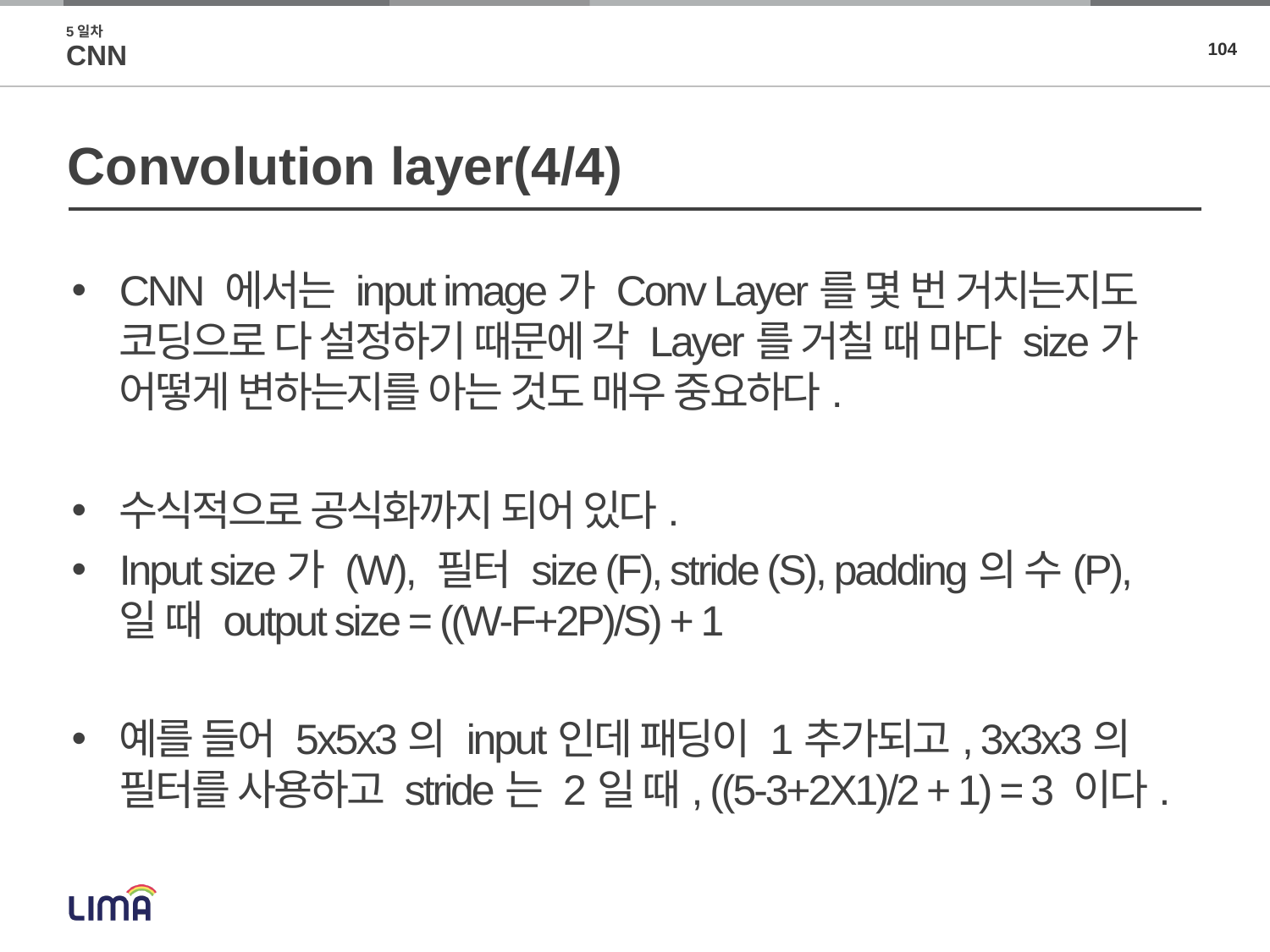

5일차
CNN
# Convolution layer(4/4)
CNN 에서는 input image가 Conv Layer를 몇 번 거치는지도 코딩으로 다 설정하기 때문에 각 Layer를 거칠 때 마다 size가 어떻게 변하는지를 아는 것도 매우 중요하다.

수식적으로 공식화까지 되어 있다.
Input size가 (W), 필터 size (F), stride (S), padding의 수(P), 일 때 output size = ((W-F+2P)/S) + 1

예를 들어 5x5x3의 input인데 패딩이 1추가되고, 3x3x3의 필터를 사용하고 stride는 2일 때, ((5-3+2X1)/2 + 1) = 3 이다.